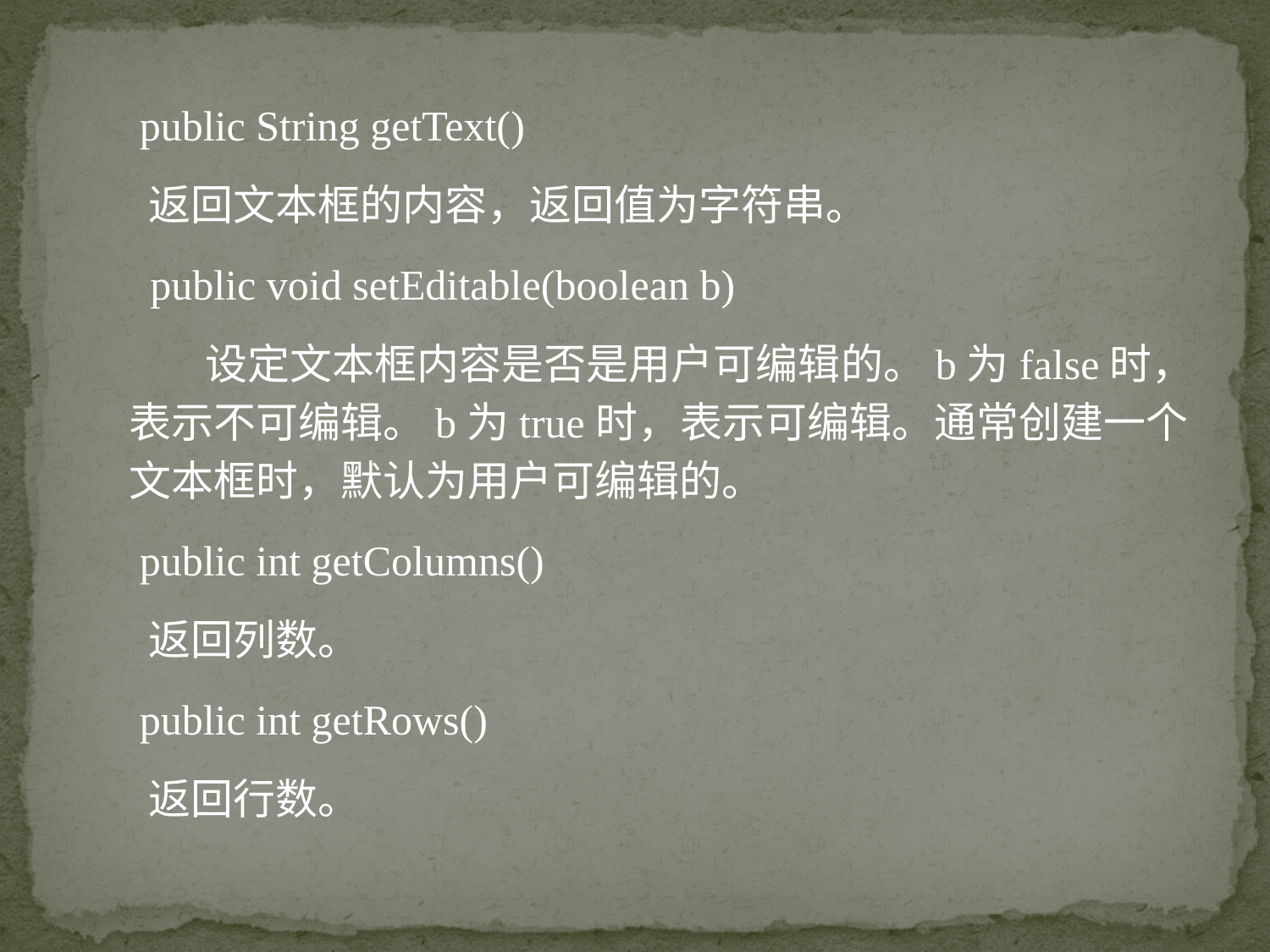

public String getText()
 返回文本框的内容，返回值为字符串。
  public void setEditable(boolean b)
       设定文本框内容是否是用户可编辑的。b为false时，表示不可编辑。b为true时，表示可编辑。通常创建一个文本框时，默认为用户可编辑的。
 public int getColumns()
 返回列数。
 public int getRows()
 返回行数。